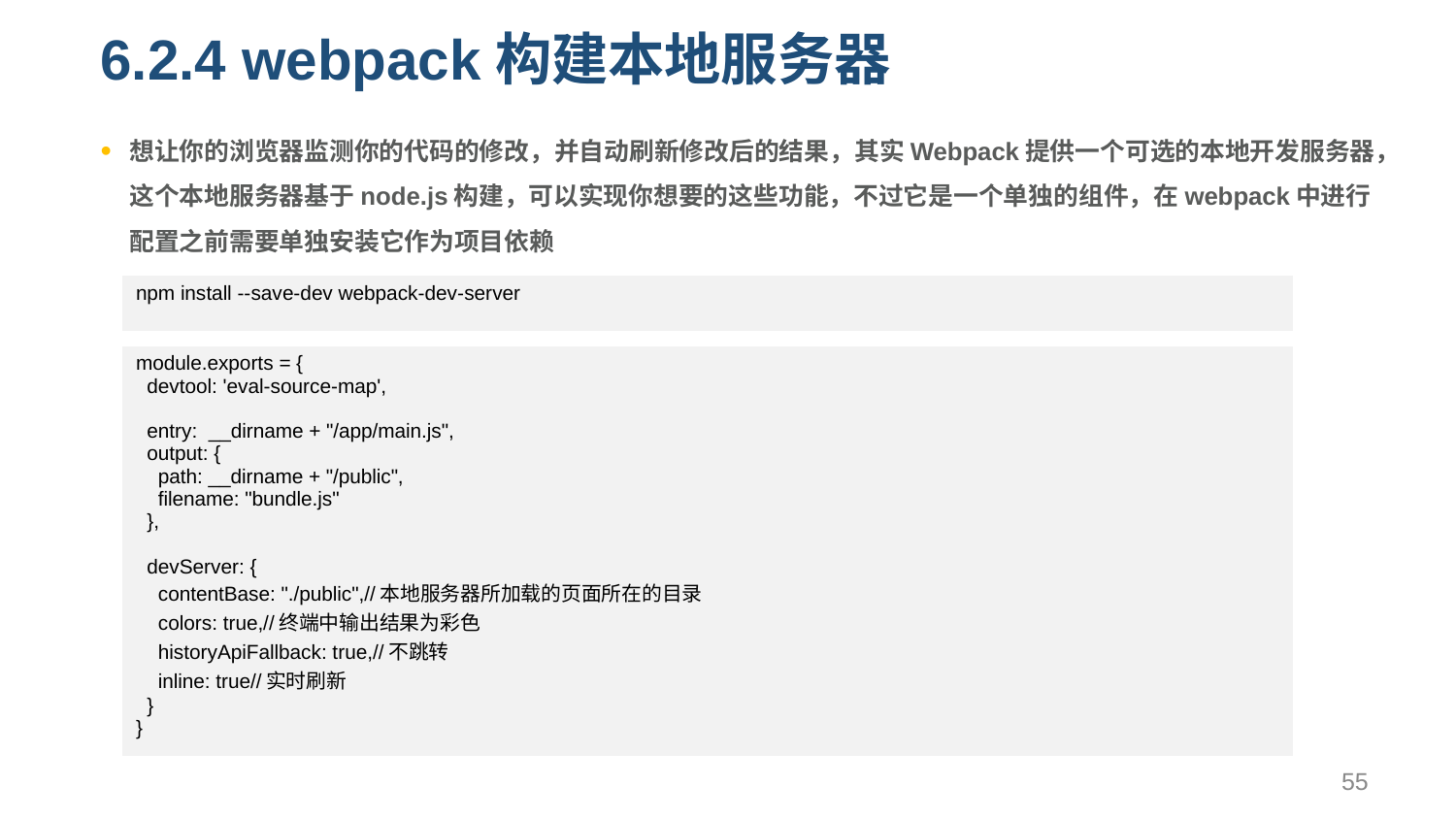

# 6.2.4 webpack构建本地服务器
想让你的浏览器监测你的代码的修改，并自动刷新修改后的结果，其实Webpack提供一个可选的本地开发服务器，这个本地服务器基于node.js构建，可以实现你想要的这些功能，不过它是一个单独的组件，在webpack中进行配置之前需要单独安装它作为项目依赖

| npm install --save-dev webpack-dev-server |
| --- |
| module.exports = { devtool: 'eval-source-map', entry: \_\_dirname + "/app/main.js", output: { path: \_\_dirname + "/public", filename: "bundle.js" }, devServer: { contentBase: "./public",//本地服务器所加载的页面所在的目录 colors: true,//终端中输出结果为彩色 historyApiFallback: true,//不跳转 inline: true//实时刷新 } } |
| --- |
55